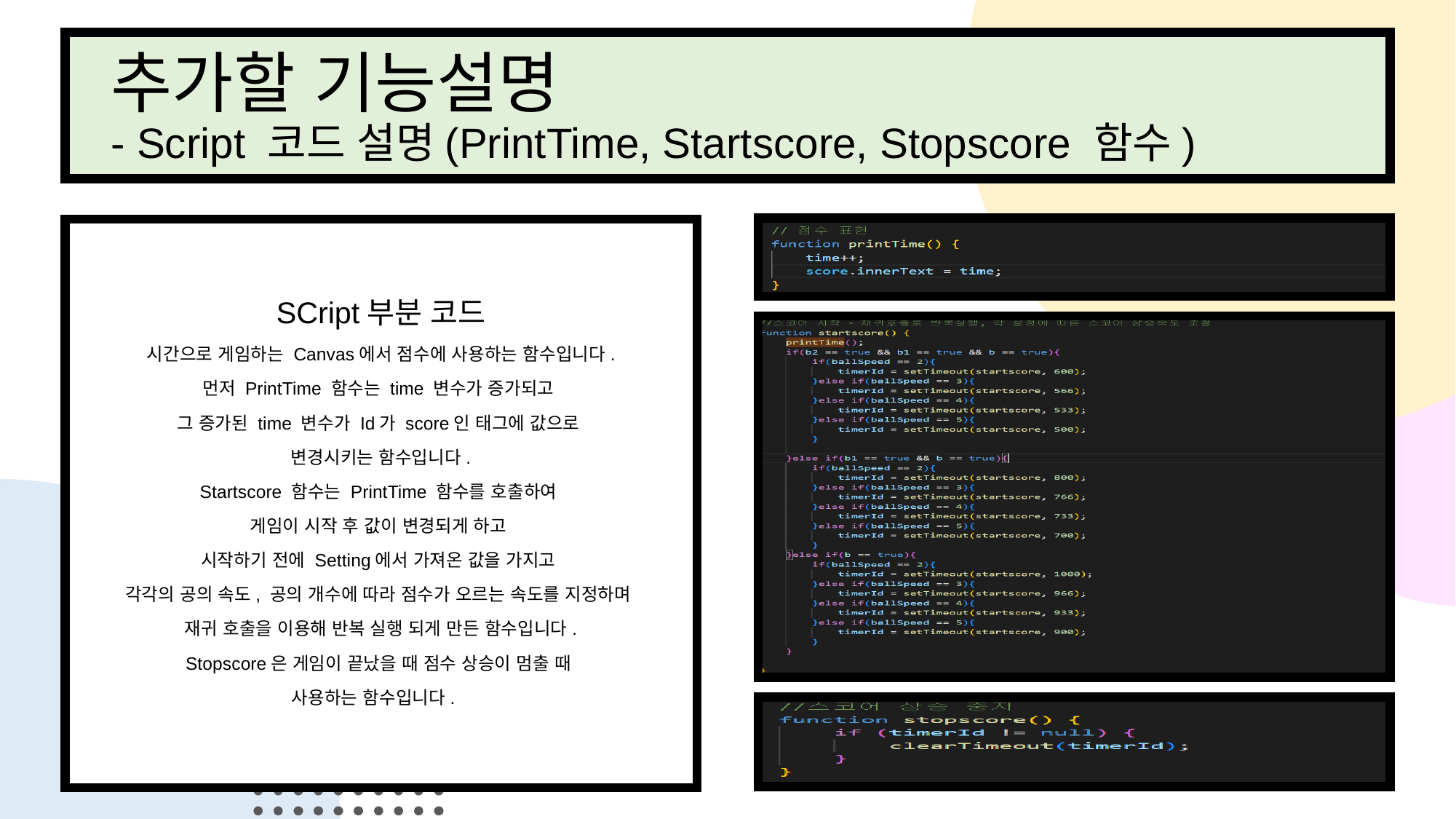

# 추가할 기능설명 - Script 코드 설명(PrintTime, Startscore, Stopscore 함수)

SCript부분 코드
시간으로 게임하는 Canvas에서 점수에 사용하는 함수입니다.
먼저 PrintTime 함수는 time 변수가 증가되고
그 증가된 time 변수가 Id가 score인 태그에 값으로
변경시키는 함수입니다.
Startscore 함수는 PrintTime 함수를 호출하여
게임이 시작 후 값이 변경되게 하고
시작하기 전에 Setting에서 가져온 값을 가지고
각각의 공의 속도, 공의 개수에 따라 점수가 오르는 속도를 지정하며
재귀 호출을 이용해 반복 실행 되게 만든 함수입니다.
Stopscore은 게임이 끝났을 때 점수 상승이 멈출 때
사용하는 함수입니다.